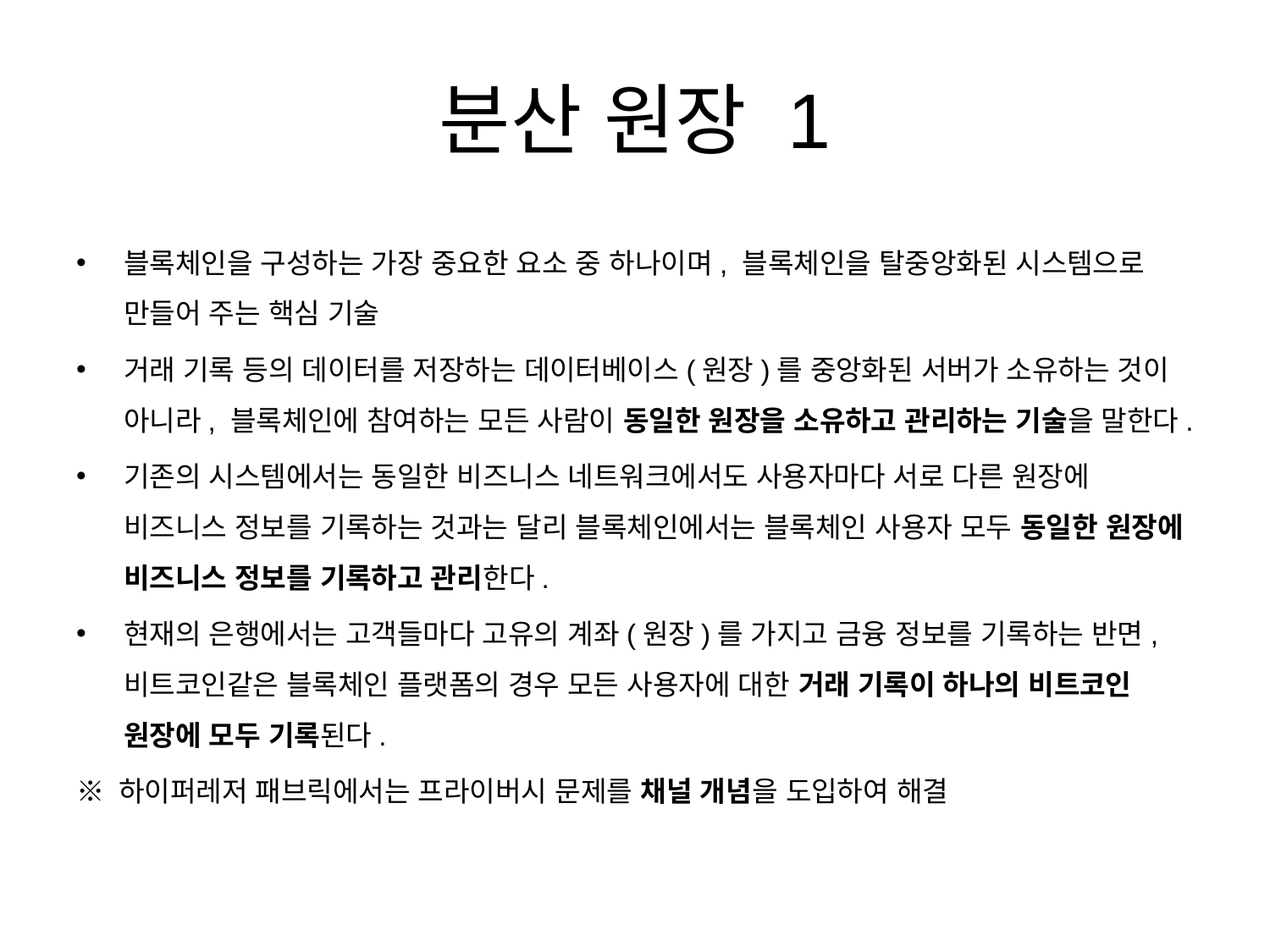

# 분산 원장 1
블록체인을 구성하는 가장 중요한 요소 중 하나이며, 블록체인을 탈중앙화된 시스템으로 만들어 주는 핵심 기술
거래 기록 등의 데이터를 저장하는 데이터베이스(원장)를 중앙화된 서버가 소유하는 것이 아니라, 블록체인에 참여하는 모든 사람이 동일한 원장을 소유하고 관리하는 기술을 말한다.
기존의 시스템에서는 동일한 비즈니스 네트워크에서도 사용자마다 서로 다른 원장에 비즈니스 정보를 기록하는 것과는 달리 블록체인에서는 블록체인 사용자 모두 동일한 원장에 비즈니스 정보를 기록하고 관리한다.
현재의 은행에서는 고객들마다 고유의 계좌(원장)를 가지고 금융 정보를 기록하는 반면, 비트코인같은 블록체인 플랫폼의 경우 모든 사용자에 대한 거래 기록이 하나의 비트코인 원장에 모두 기록된다.
※ 하이퍼레저 패브릭에서는 프라이버시 문제를 채널 개념을 도입하여 해결